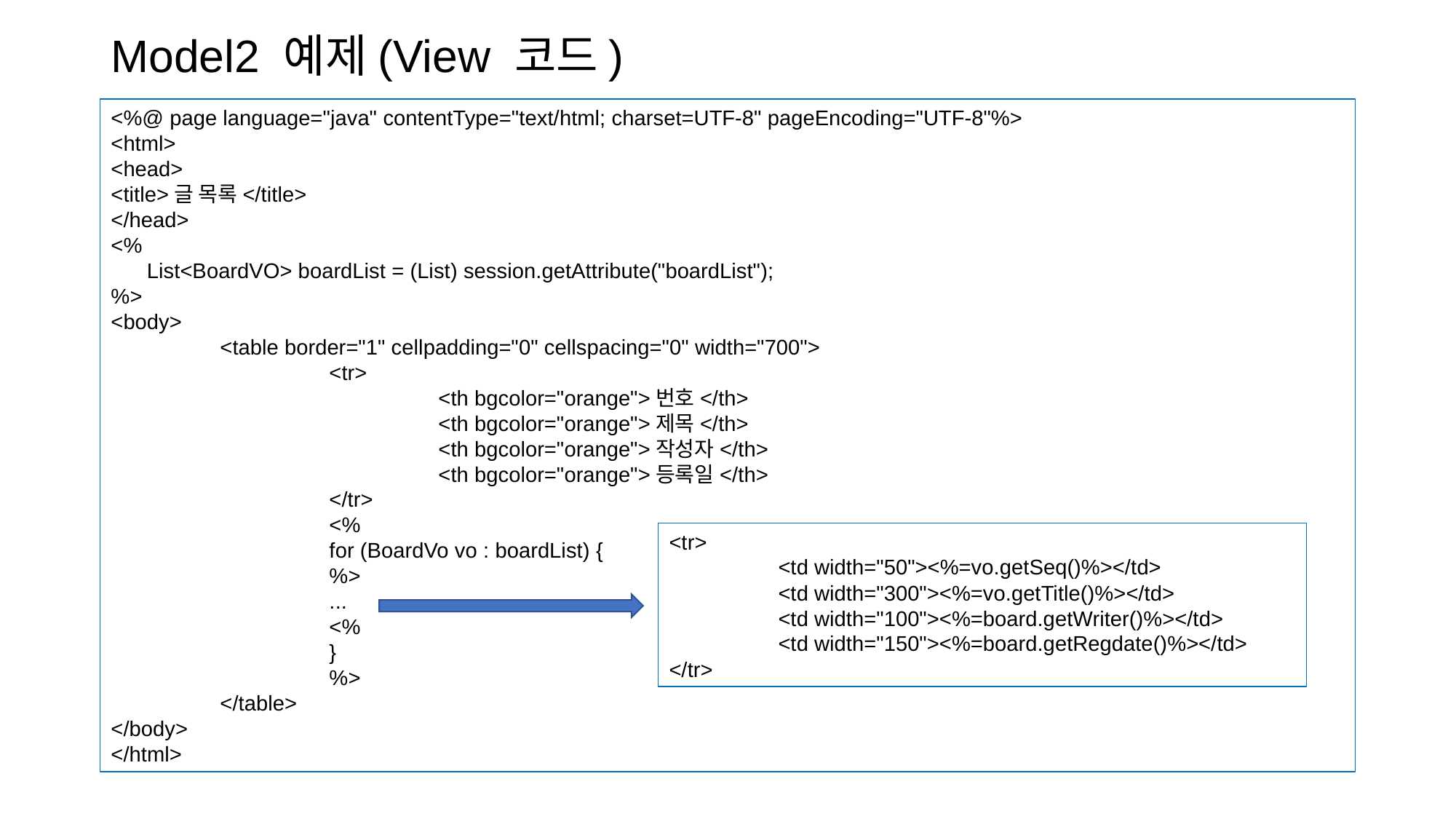

# Model2 예제(View 코드)
<%@ page language="java" contentType="text/html; charset=UTF-8" pageEncoding="UTF-8"%>
<html>
<head>
<title>글 목록</title>
</head>
<%
      List<BoardVO> boardList = (List) session.getAttribute("boardList");
%>
<body>
	<table border="1" cellpadding="0" cellspacing="0" width="700">
		<tr>
			<th bgcolor="orange">번호</th>
			<th bgcolor="orange">제목</th>
			<th bgcolor="orange">작성자</th>
			<th bgcolor="orange">등록일</th>
		</tr>
		<%
		for (BoardVo vo : boardList) {
		%>
		...
		<%
		}
		%>
	</table>
</body>
</html>

<tr>
	<td width="50"><%=vo.getSeq()%></td>
	<td width="300"><%=vo.getTitle()%></td>
	<td width="100"><%=board.getWriter()%></td>
	<td width="150"><%=board.getRegdate()%></td>
</tr>